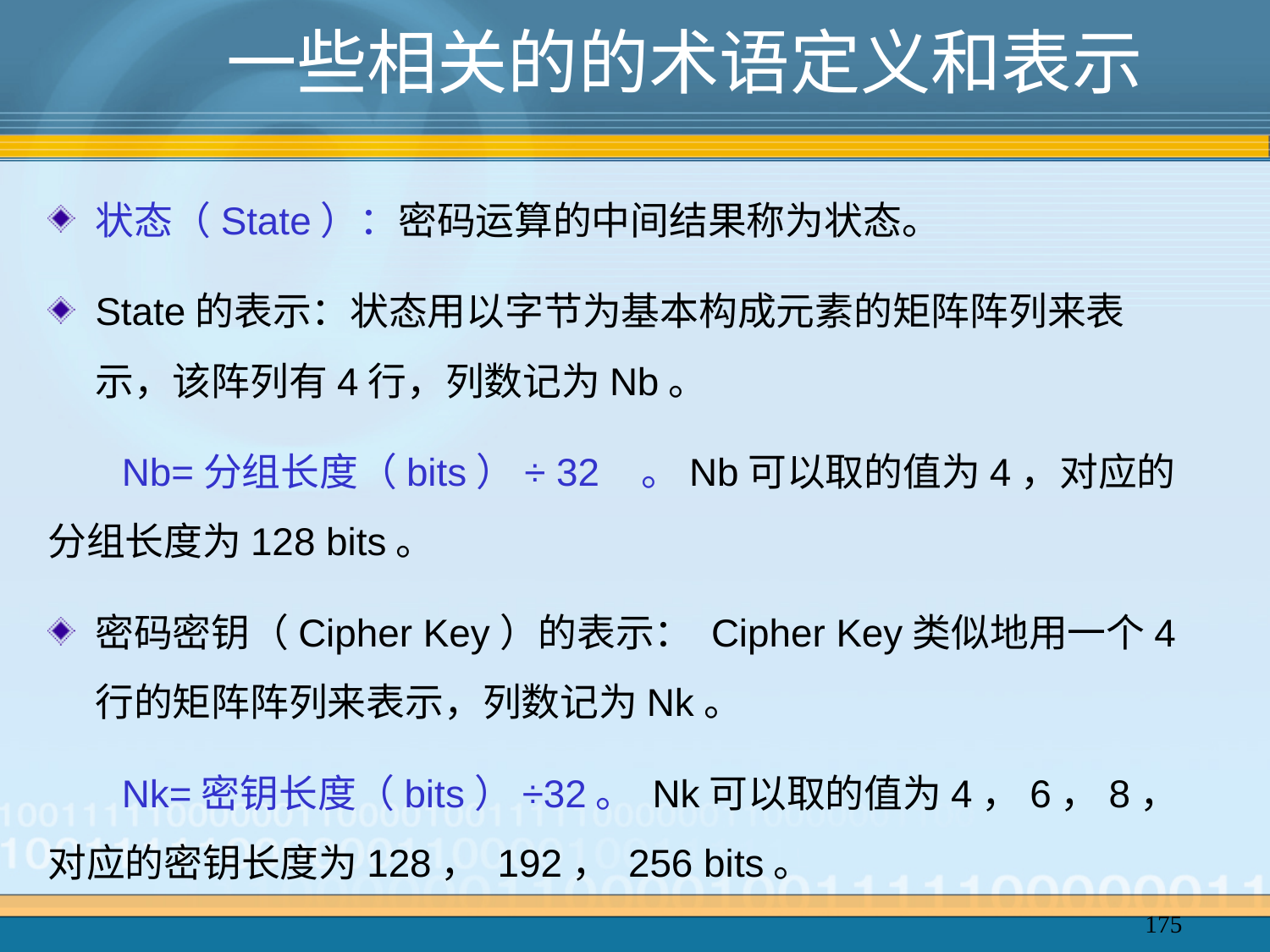

# 一些相关的的术语定义和表示
状态（State）：密码运算的中间结果称为状态。
State的表示：状态用以字节为基本构成元素的矩阵阵列来表示，该阵列有4行，列数记为Nb。
 Nb=分组长度（bits）÷ 32   。Nb可以取的值为4，对应的分组长度为128 bits。
密码密钥（Cipher Key）的表示： Cipher Key类似地用一个4行的矩阵阵列来表示，列数记为Nk。
 Nk=密钥长度（bits）÷32。 Nk可以取的值为4，6，8，对应的密钥长度为128， 192， 256 bits。

175